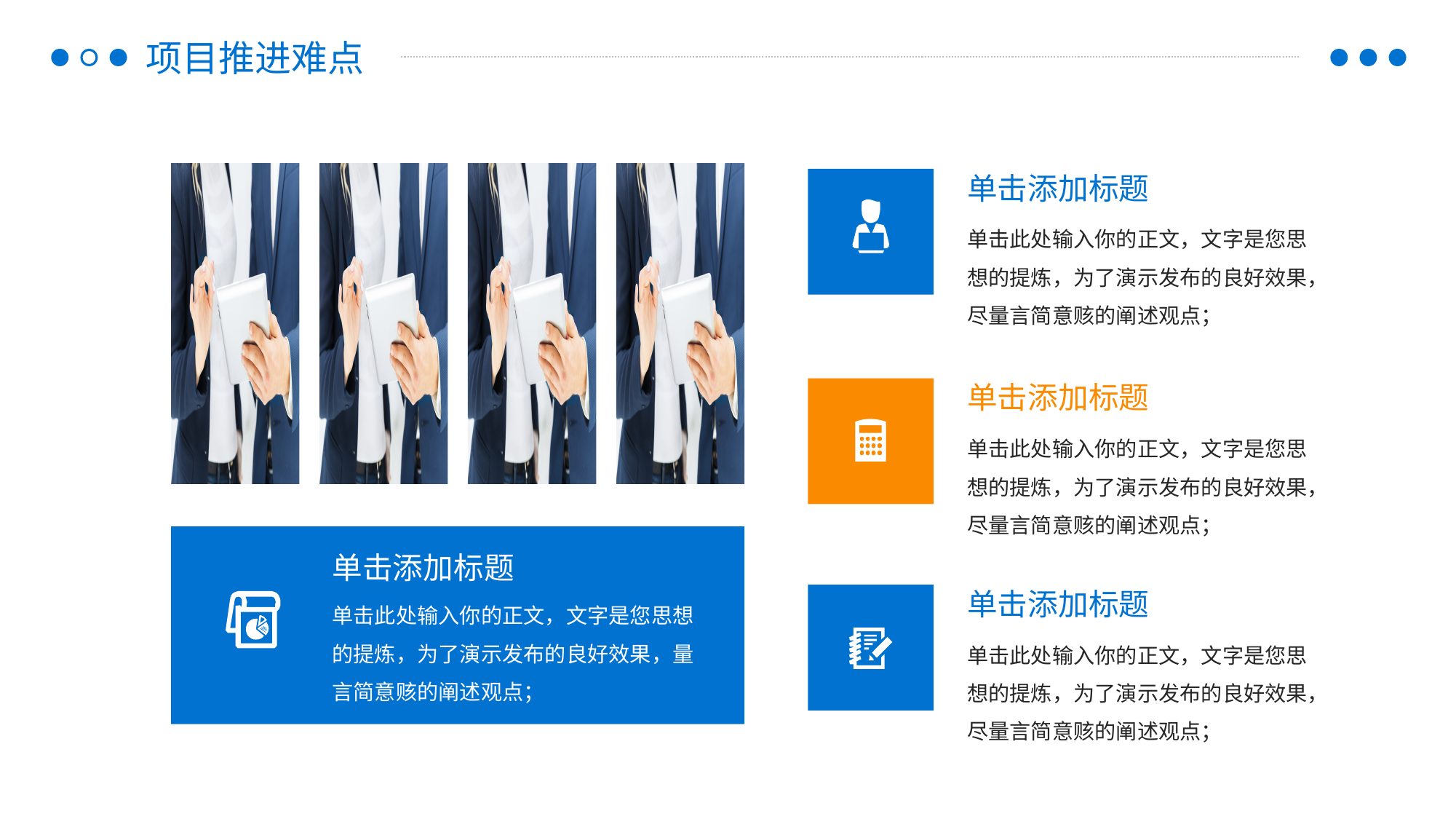

项目推进难点

单击添加标题

单击此处输入你的正文，文字是您思想的提炼，为了演示发布的良好效果，尽量言简意赅的阐述观点；
单击添加标题

单击此处输入你的正文，文字是您思想的提炼，为了演示发布的良好效果，尽量言简意赅的阐述观点；

单击添加标题
单击添加标题
单击此处输入你的正文，文字是您思想的提炼，为了演示发布的良好效果，量言简意赅的阐述观点；

单击此处输入你的正文，文字是您思想的提炼，为了演示发布的良好效果，尽量言简意赅的阐述观点；